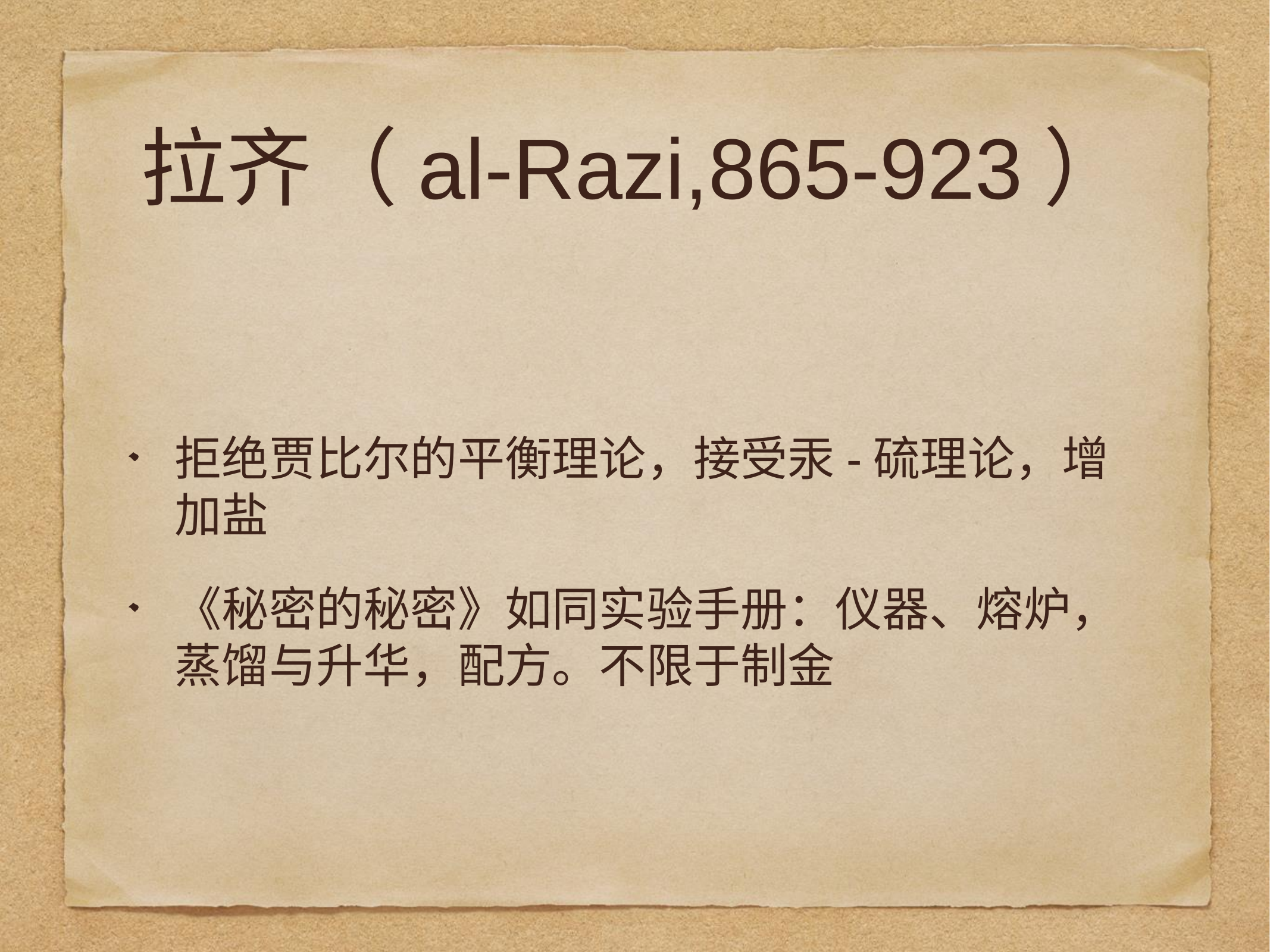

# 拉齐（al-Razi,865-923）
拒绝贾比尔的平衡理论，接受汞-硫理论，增加盐
《秘密的秘密》如同实验手册：仪器、熔炉，蒸馏与升华，配方。不限于制金